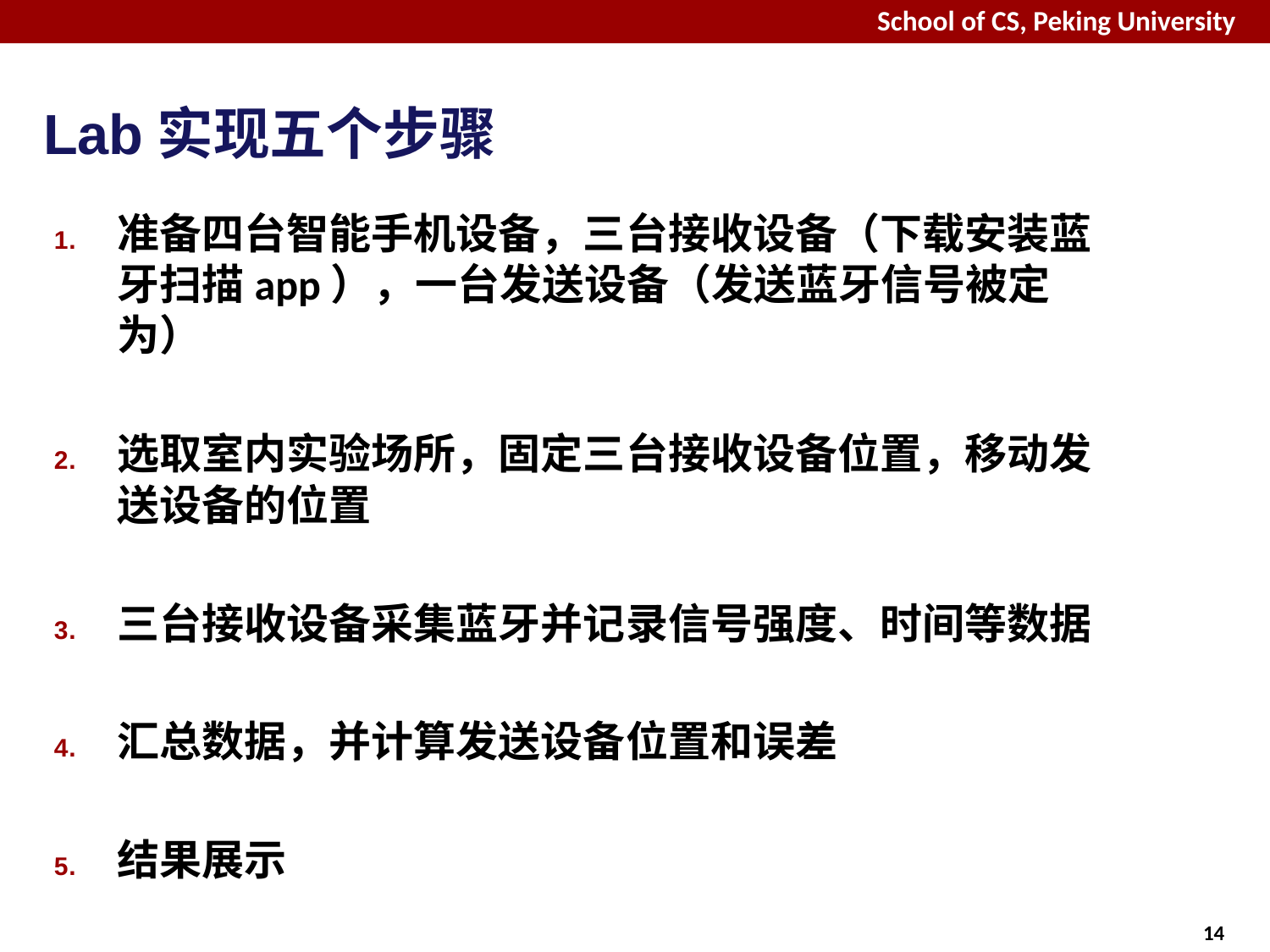

# Lab实现五个步骤
准备四台智能手机设备，三台接收设备（下载安装蓝牙扫描app），一台发送设备（发送蓝牙信号被定为）

选取室内实验场所，固定三台接收设备位置，移动发送设备的位置

三台接收设备采集蓝牙并记录信号强度、时间等数据

汇总数据，并计算发送设备位置和误差

结果展示